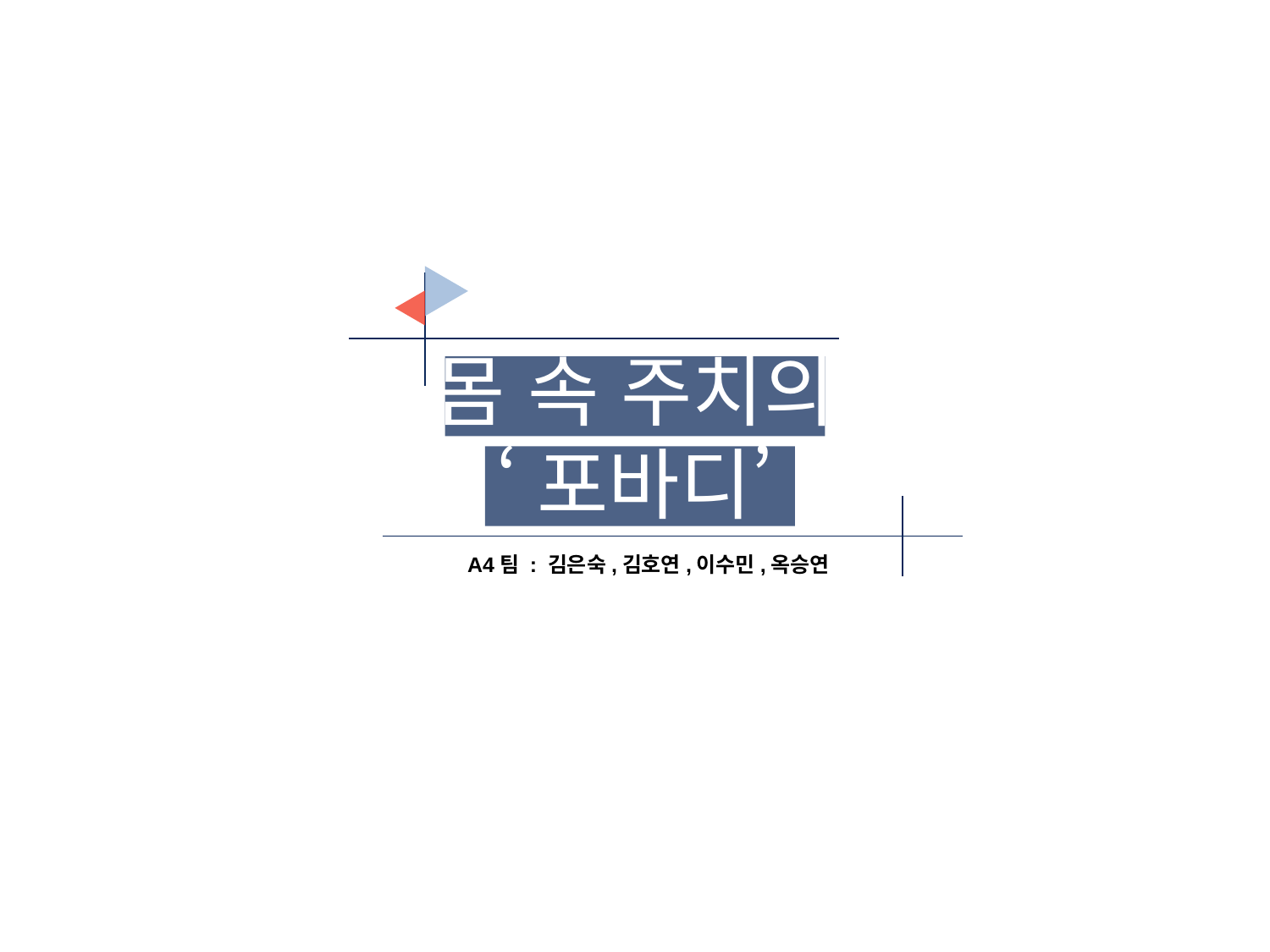

몸 속 주치의
‘포바디’

A4팀 : 김은숙,김호연,이수민,옥승연